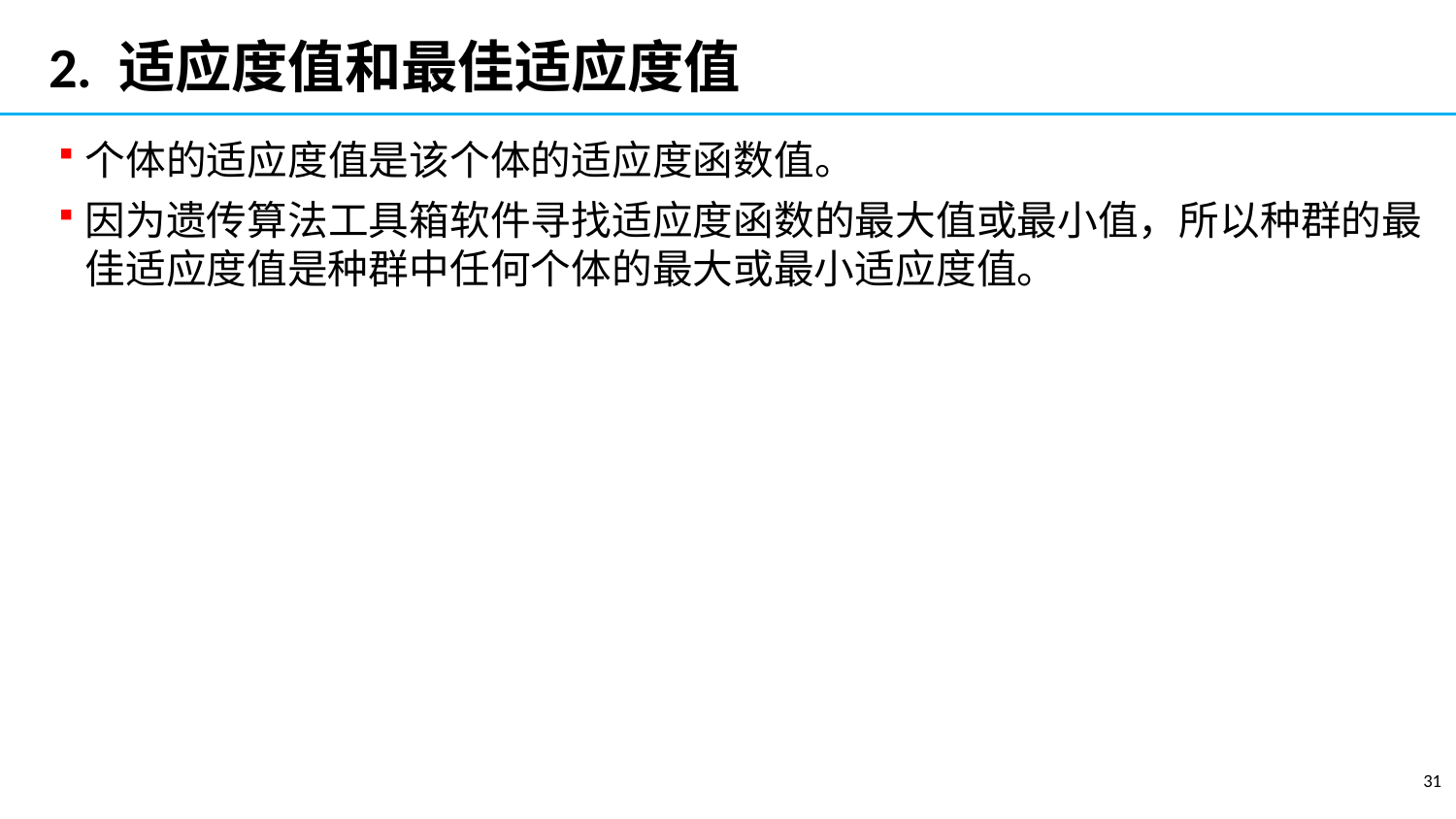

# 2. 适应度值和最佳适应度值

个体的适应度值是该个体的适应度函数值。
因为遗传算法工具箱软件寻找适应度函数的最大值或最小值，所以种群的最佳适应度值是种群中任何个体的最大或最小适应度值。

31